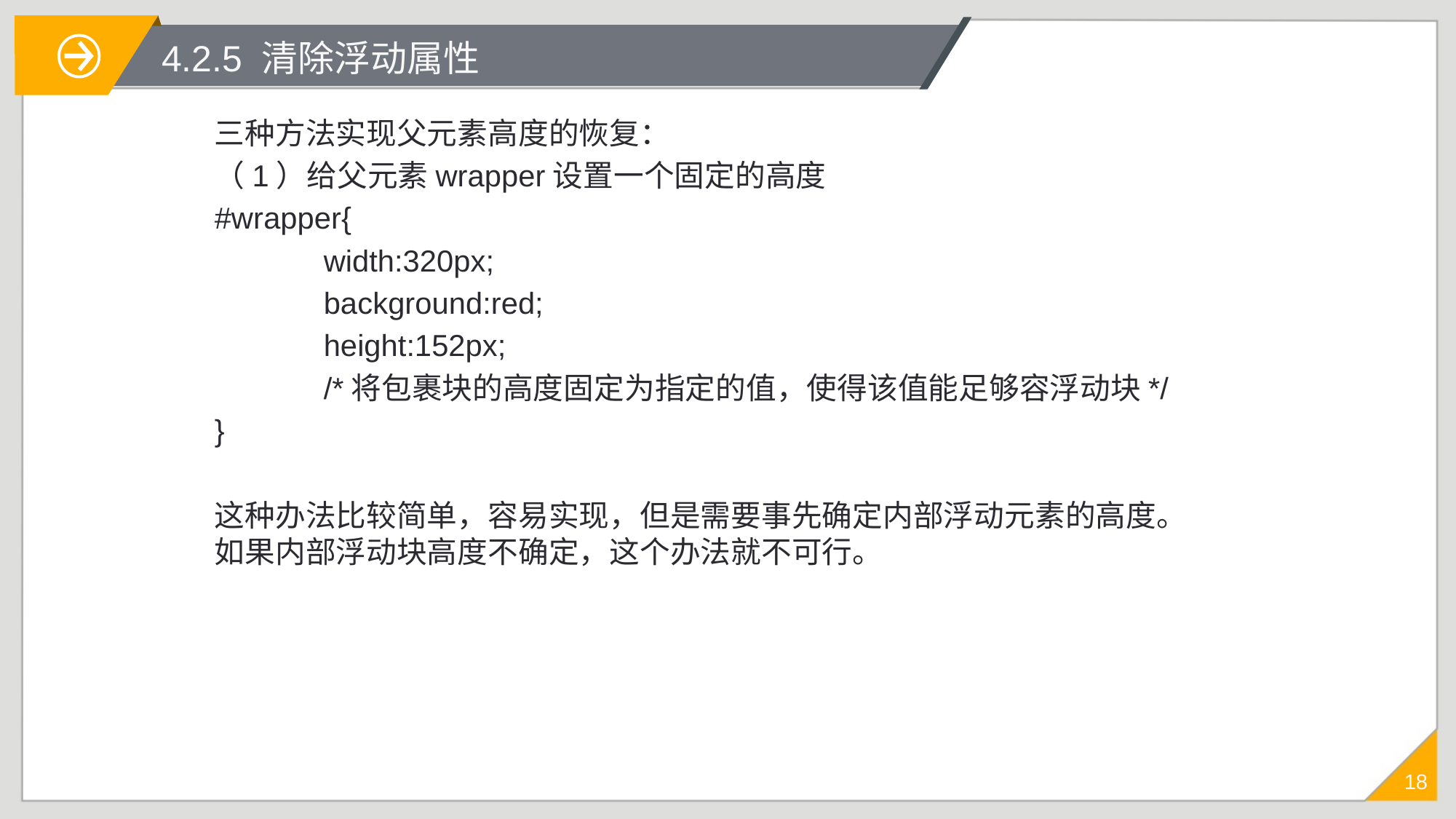

# 4.2.5 清除浮动属性
三种方法实现父元素高度的恢复：
（1）给父元素wrapper设置一个固定的高度
#wrapper{
	width:320px;
	background:red;
	height:152px;
	/*将包裹块的高度固定为指定的值，使得该值能足够容浮动块*/
}

这种办法比较简单，容易实现，但是需要事先确定内部浮动元素的高度。如果内部浮动块高度不确定，这个办法就不可行。